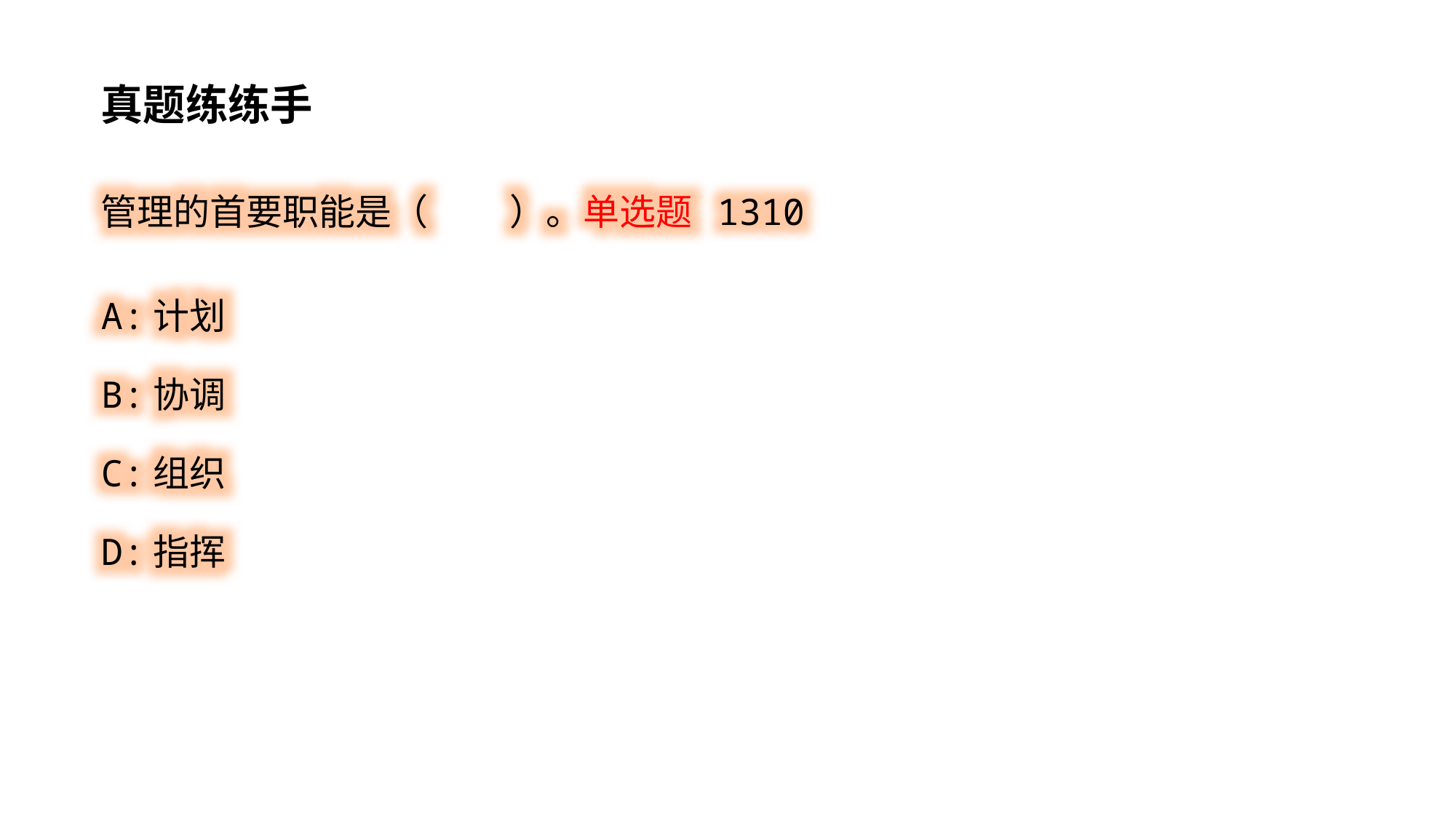

真题练练手
管理的首要职能是（          ）。单选题  1310

A:计划

B:协调

C:组织

D:指挥